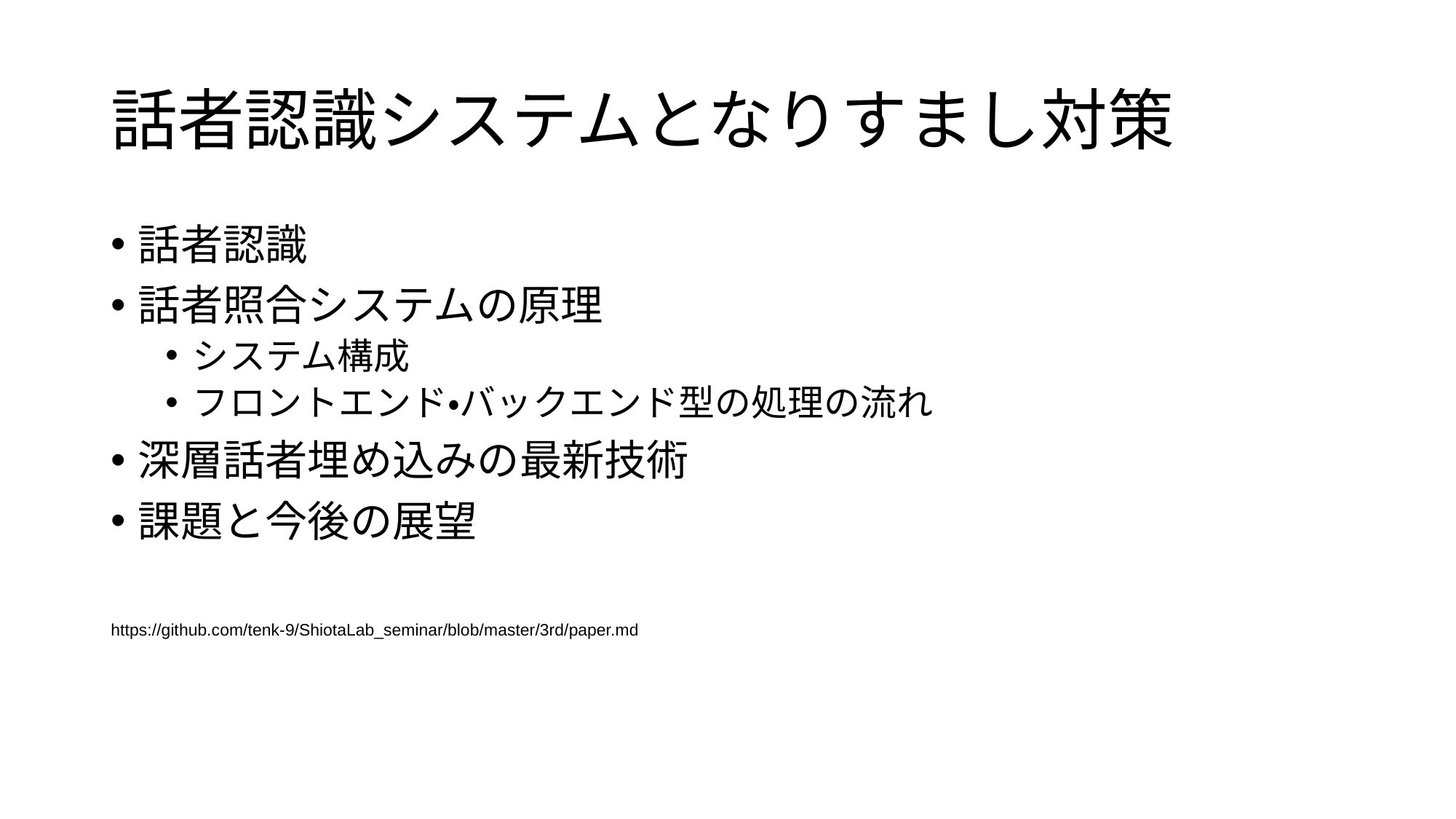

# 話者認識システムとなりすまし対策
話者認識
話者照合システムの原理
システム構成
フロントエンド・バックエンド型の処理の流れ
深層話者埋め込みの最新技術
課題と今後の展望

https://github.com/tenk-9/ShiotaLab_seminar/blob/master/3rd/paper.md